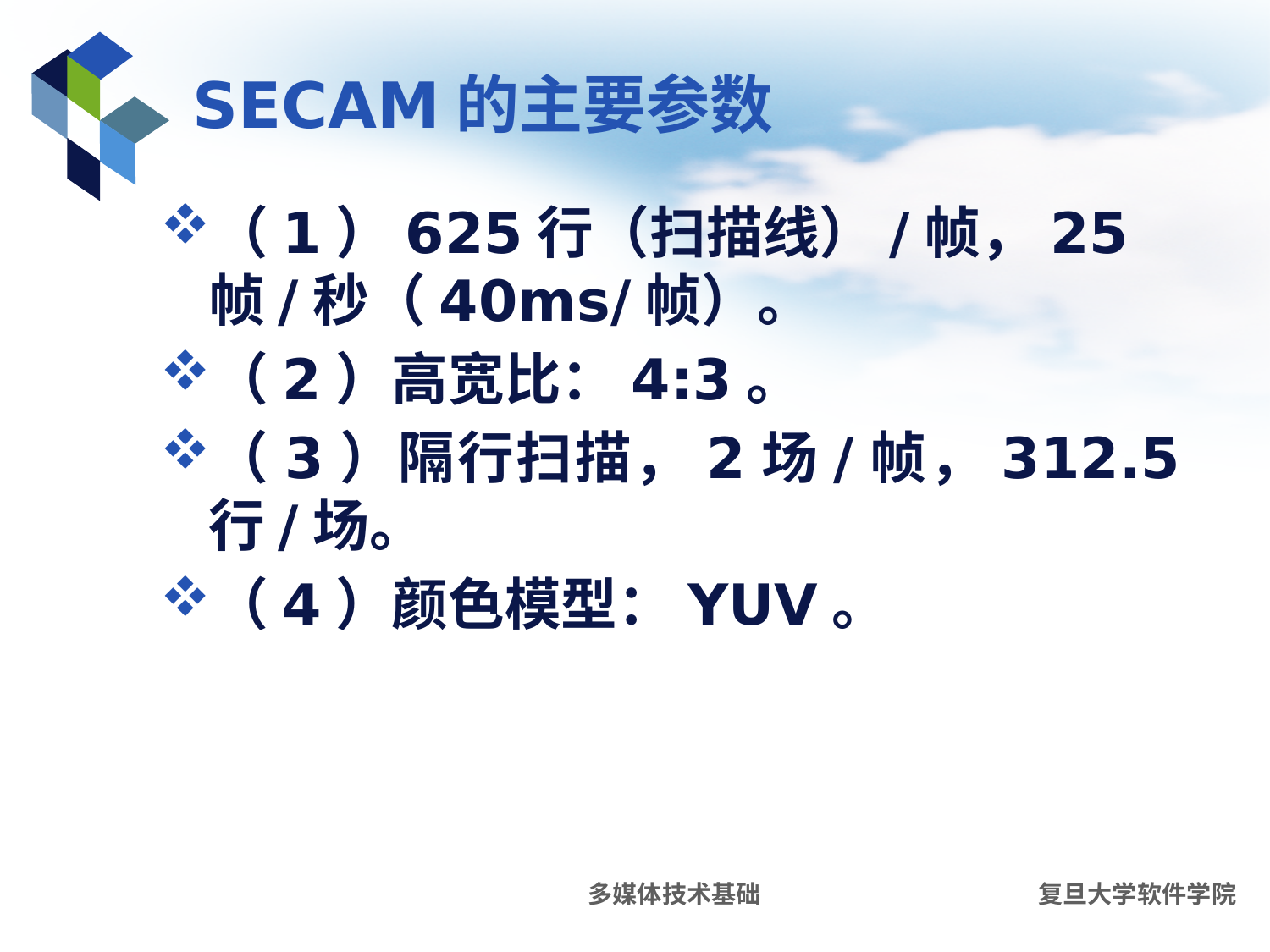

# SECAM的主要参数
（1）625行（扫描线）/帧，25帧/秒（40ms/帧）。
（2）高宽比：4:3。
（3）隔行扫描，2场/帧，312.5行/场。
（4）颜色模型：YUV。
多媒体技术基础